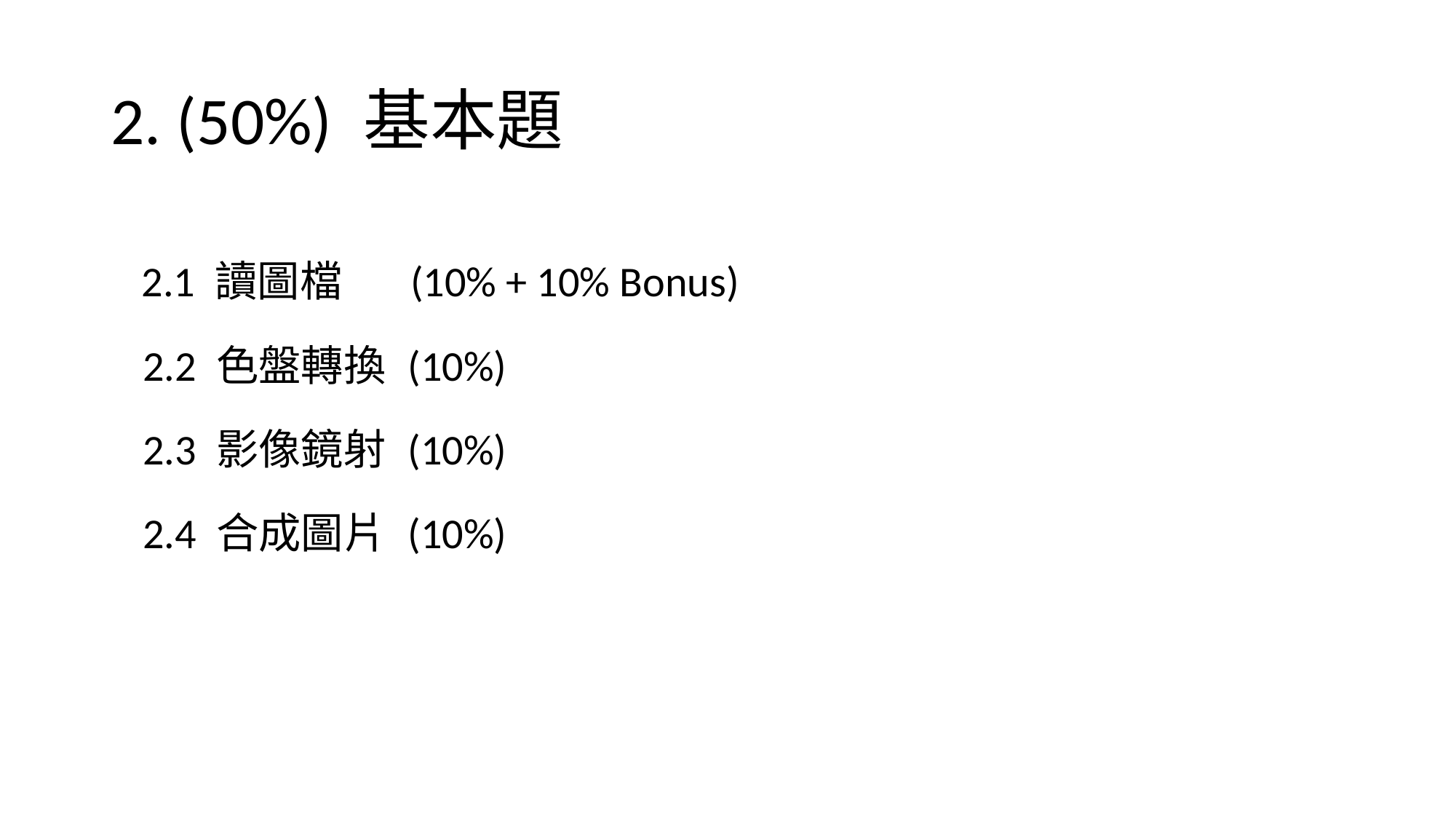

# 2. (50%) 基本題
 2.1 讀圖檔      (10% + 10% Bonus)
2.2 色盤轉換 (10%)
2.3 影像鏡射 (10%)
2.4 合成圖片 (10%)